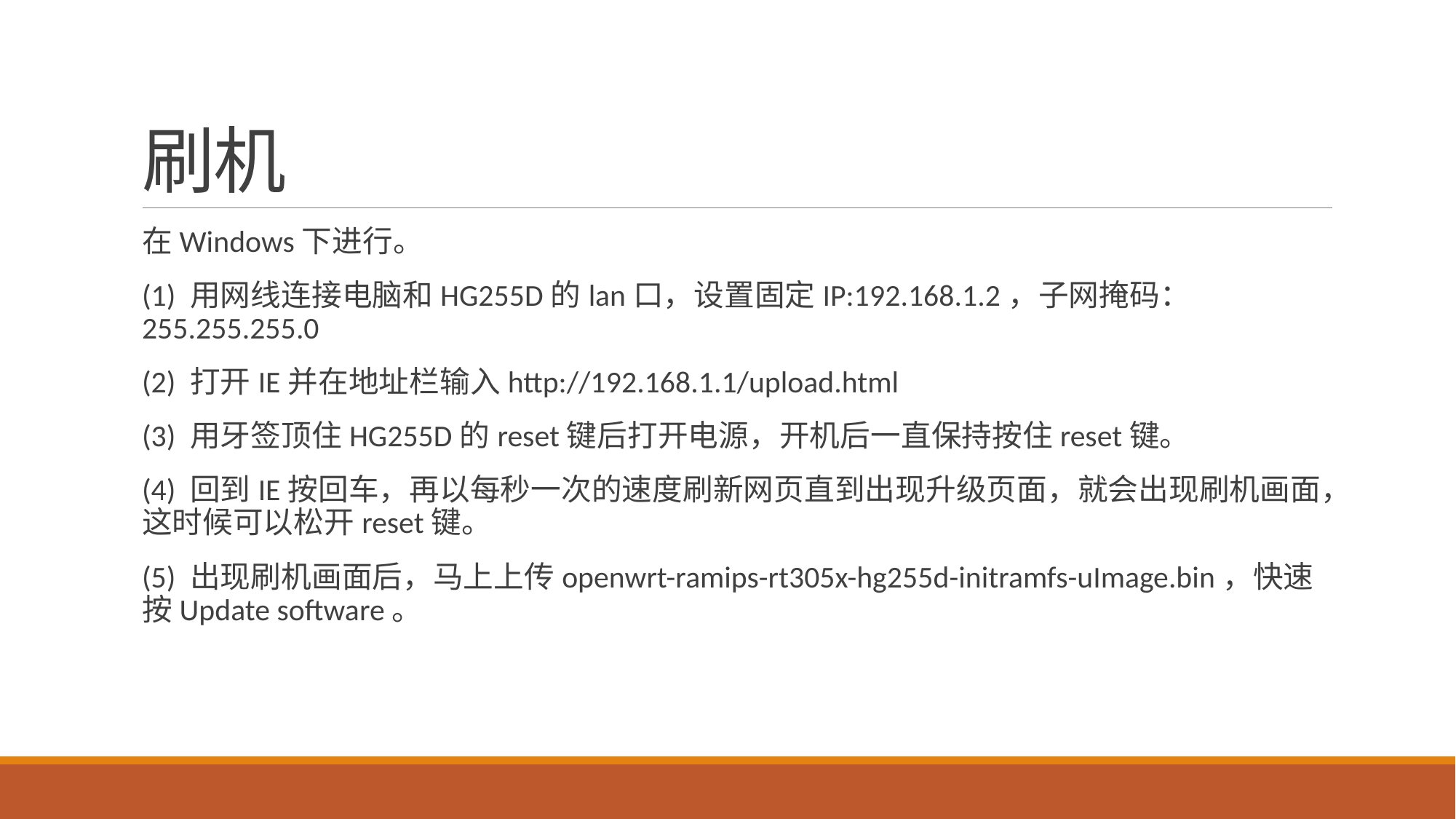

# 刷机
在Windows下进行。
(1) 用网线连接电脑和HG255D的lan口，设置固定IP:192.168.1.2，子网掩码：255.255.255.0
(2) 打开IE并在地址栏输入http://192.168.1.1/upload.html
(3) 用牙签顶住HG255D的reset键后打开电源，开机后一直保持按住reset键。
(4) 回到IE按回车，再以每秒一次的速度刷新网页直到出现升级页面，就会出现刷机画面，这时候可以松开reset键。
(5) 出现刷机画面后，马上上传openwrt-ramips-rt305x-hg255d-initramfs-uImage.bin，快速按Update software。